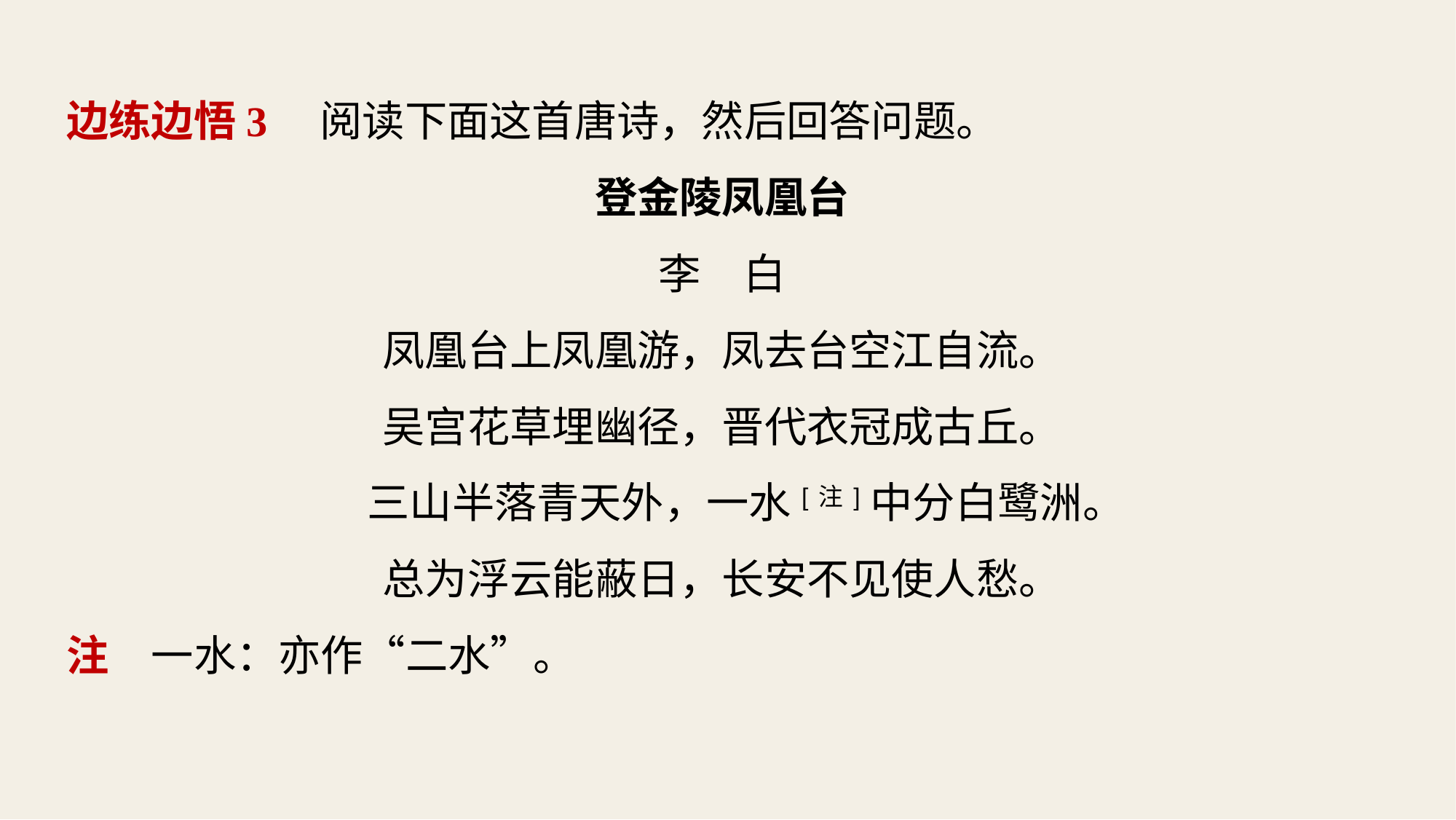

边练边悟3　阅读下面这首唐诗，然后回答问题。
登金陵凤凰台
李　白
凤凰台上凤凰游，凤去台空江自流。
吴宫花草埋幽径，晋代衣冠成古丘。
    三山半落青天外，一水[注]中分白鹭洲。
总为浮云能蔽日，长安不见使人愁。
注　一水：亦作“二水”。